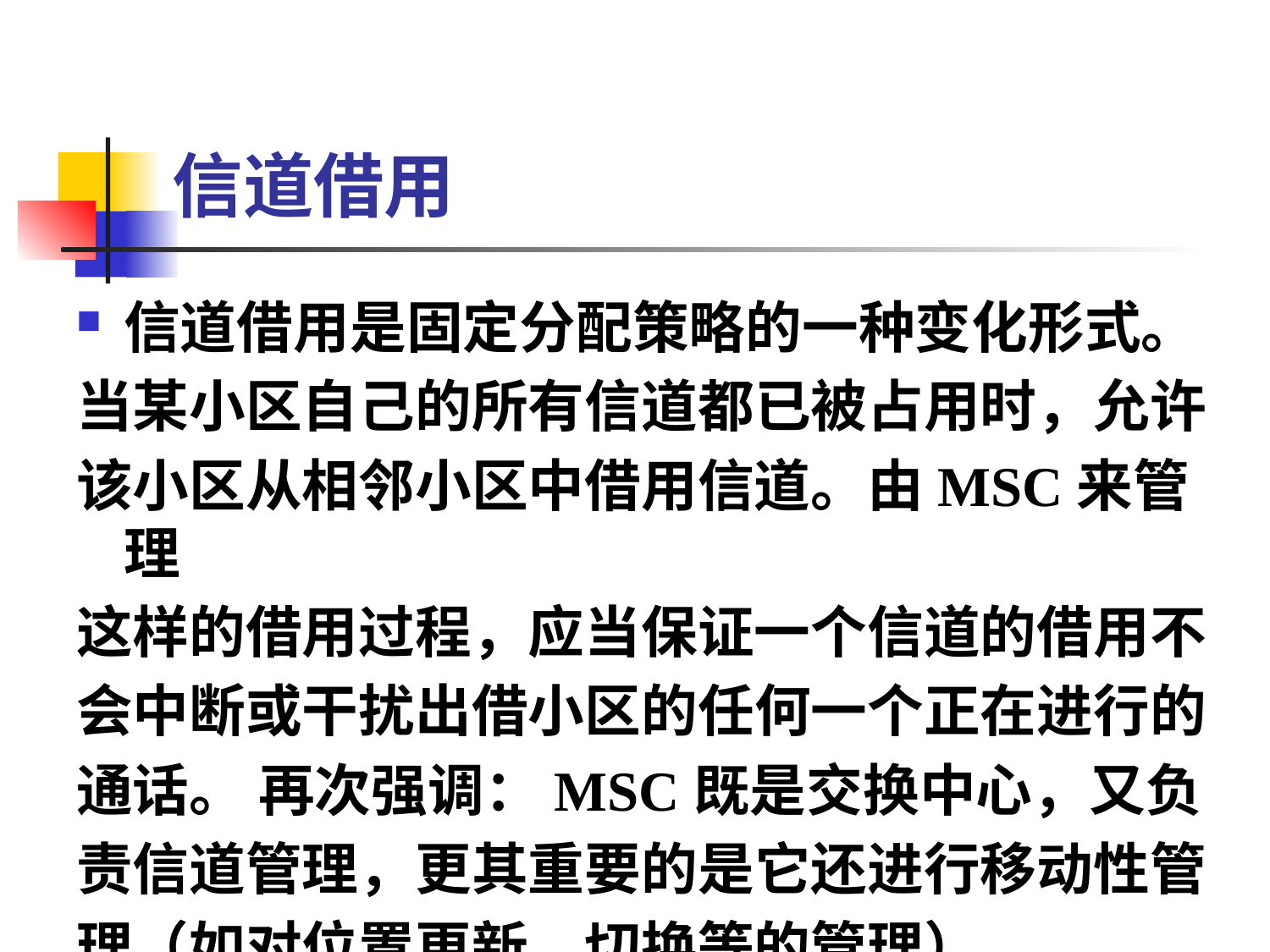

信道借用
信道借用是固定分配策略的一种变化形式。
当某小区自己的所有信道都已被占用时，允许
该小区从相邻小区中借用信道。由MSC来管理
这样的借用过程，应当保证一个信道的借用不
会中断或干扰出借小区的任何一个正在进行的
通话。 再次强调：MSC既是交换中心，又负
责信道管理，更其重要的是它还进行移动性管
理（如对位置更新、切换等的管理）。